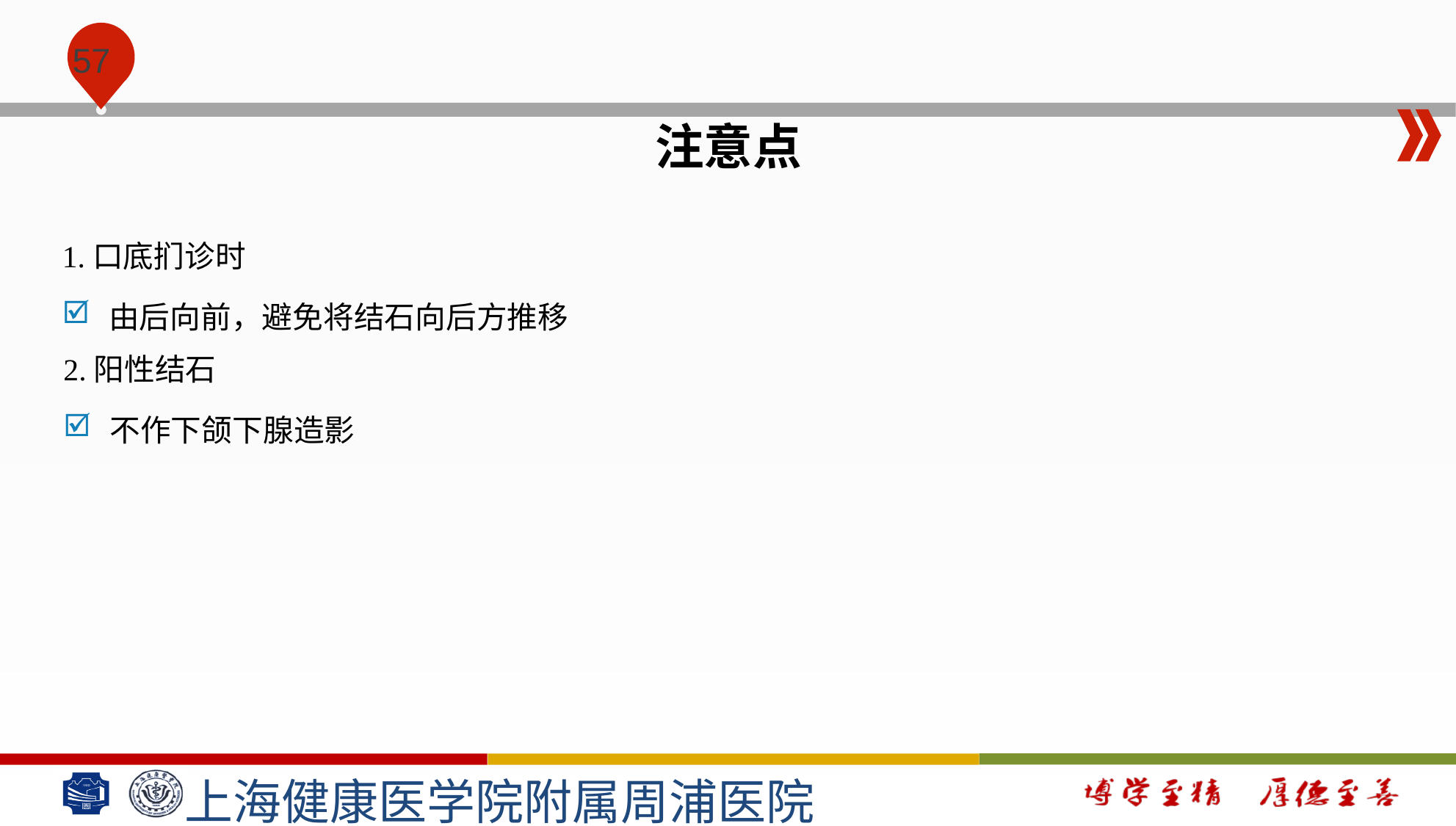

#

注意点
1.口底扪诊时
由后向前，避免将结石向后方推移
2.阳性结石
不作下颌下腺造影